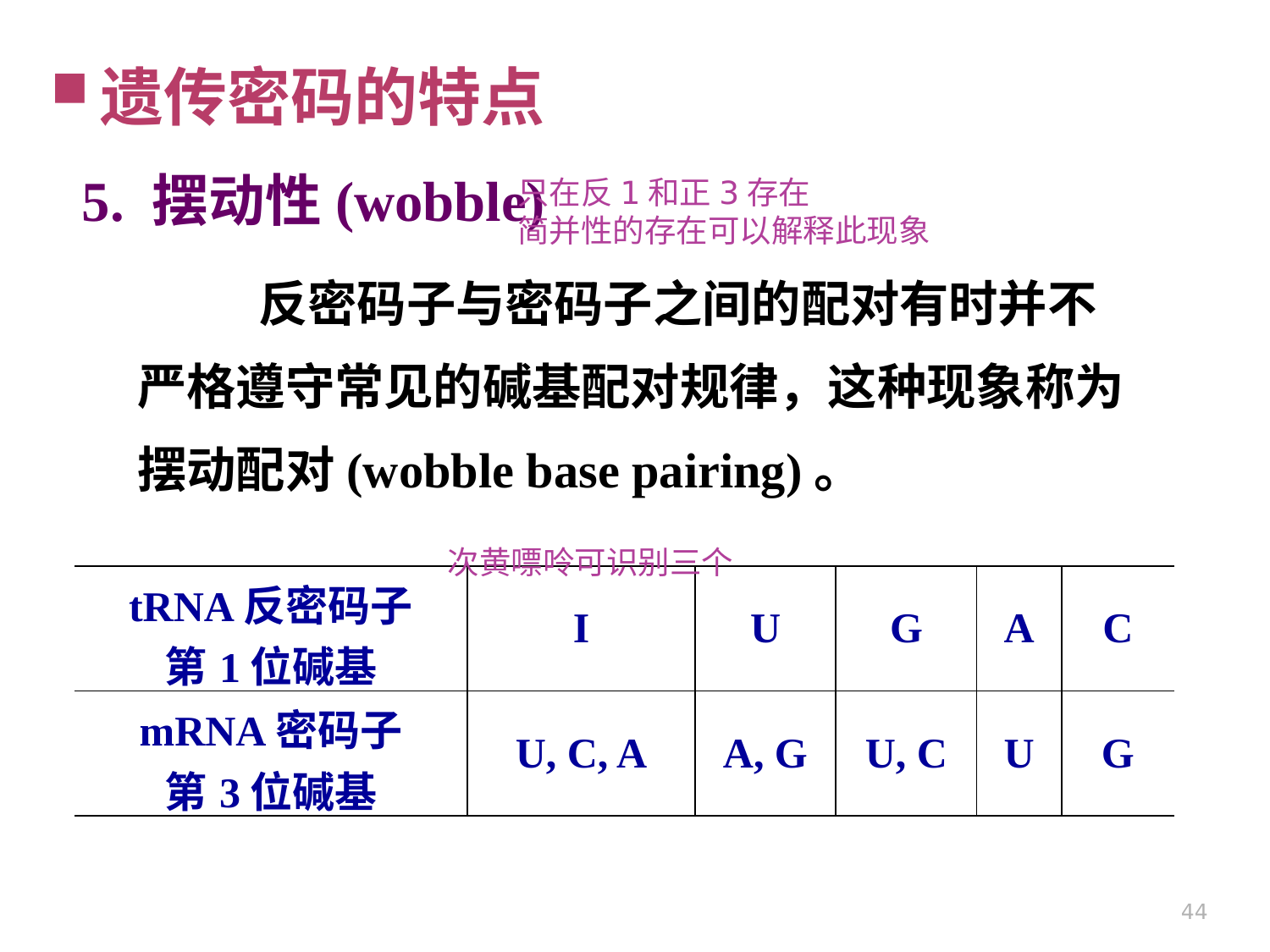

遗传密码的特点
5. 摆动性(wobble)
只在反1和正3存在
简并性的存在可以解释此现象
  反密码子与密码子之间的配对有时并不严格遵守常见的碱基配对规律，这种现象称为摆动配对(wobble base pairing)。
次黄嘌呤可识别三个
| tRNA反密码子 第1位碱基 | I | U | G | A | C |
| --- | --- | --- | --- | --- | --- |
| mRNA密码子 第3位碱基 | U, C, A | A, G | U, C | U | G |
44